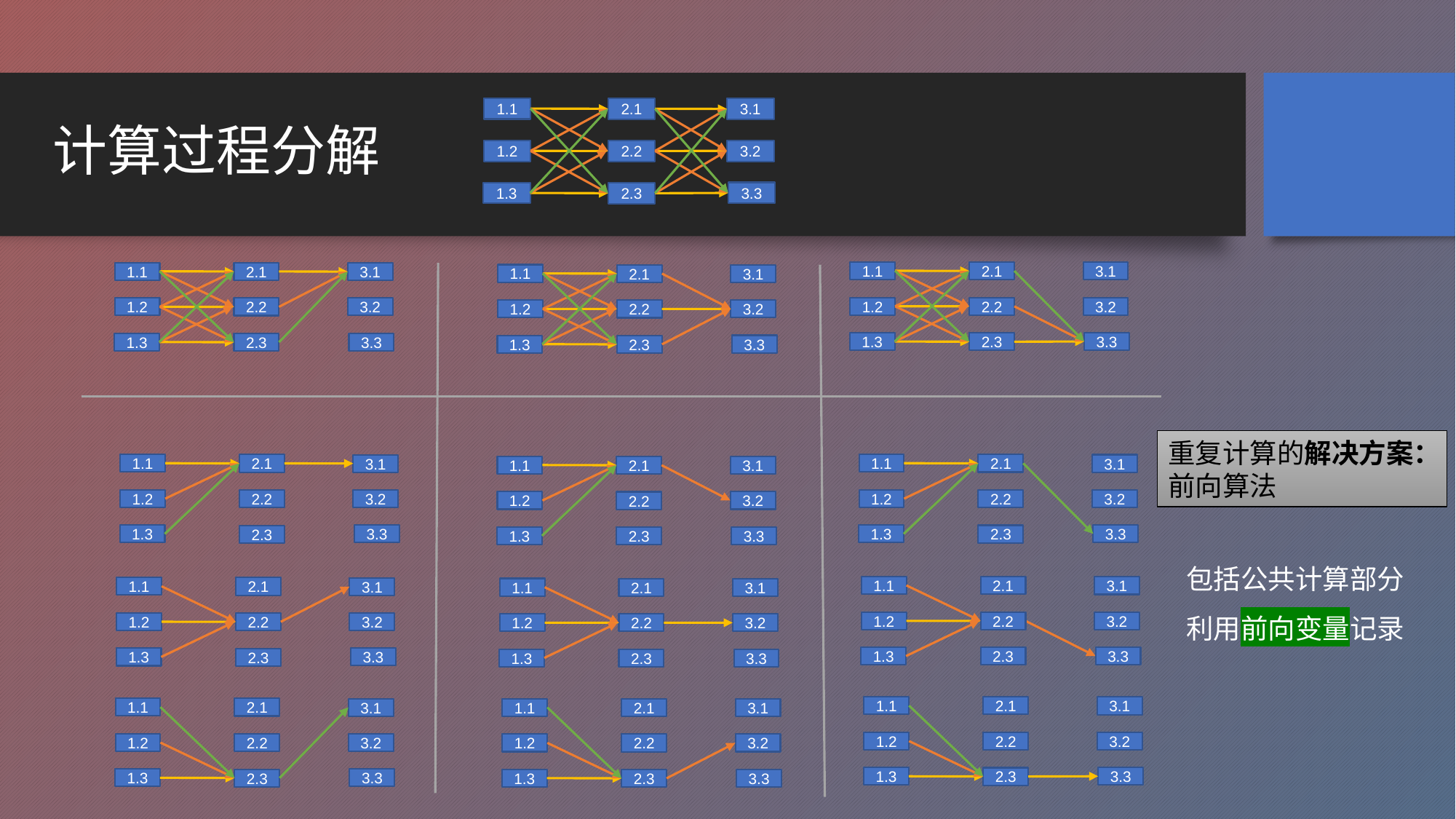

# 计算过程分解
1.1
2.1
3.1
1.2
3.2
2.2
3.3
1.3
2.3
1.1
2.1
3.1
1.2
3.2
2.2
3.3
1.3
2.3
1.1
2.1
3.1
1.2
3.2
2.2
3.3
1.3
2.3
1.1
2.1
3.1
1.2
3.2
2.2
3.3
1.3
2.3
重复计算的解决方案：
前向算法
1.1
2.1
3.1
1.2
3.2
2.2
3.3
1.3
2.3
1.1
2.1
3.1
1.2
3.2
2.2
3.3
1.3
2.3
1.1
2.1
3.1
1.2
3.2
2.2
3.3
1.3
2.3
1.1
2.1
3.1
1.2
3.2
2.2
3.3
1.3
2.3
包括公共计算部分
1.1
2.1
3.1
1.2
3.2
2.2
3.3
1.3
2.3
1.1
2.1
3.1
1.2
3.2
2.2
3.3
1.3
2.3
利用前向变量记录
1.1
2.1
3.1
1.2
3.2
2.2
3.3
1.3
2.3
1.1
2.1
3.1
1.2
3.2
2.2
3.3
1.3
2.3
1.1
2.1
3.1
1.2
3.2
2.2
3.3
1.3
2.3